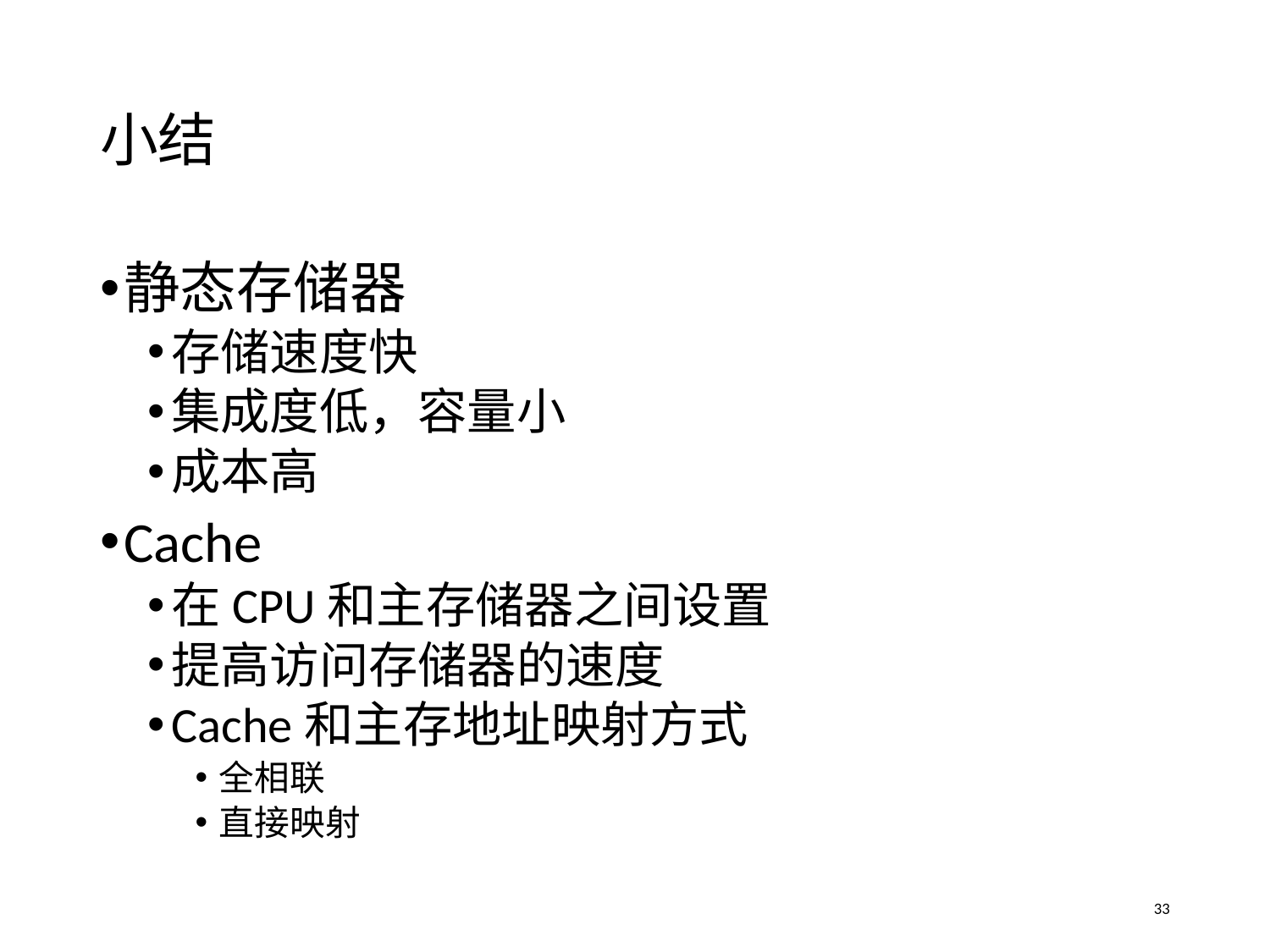

# 小结
静态存储器
存储速度快
集成度低，容量小
成本高
Cache
在CPU和主存储器之间设置
提高访问存储器的速度
Cache和主存地址映射方式
全相联
直接映射

33